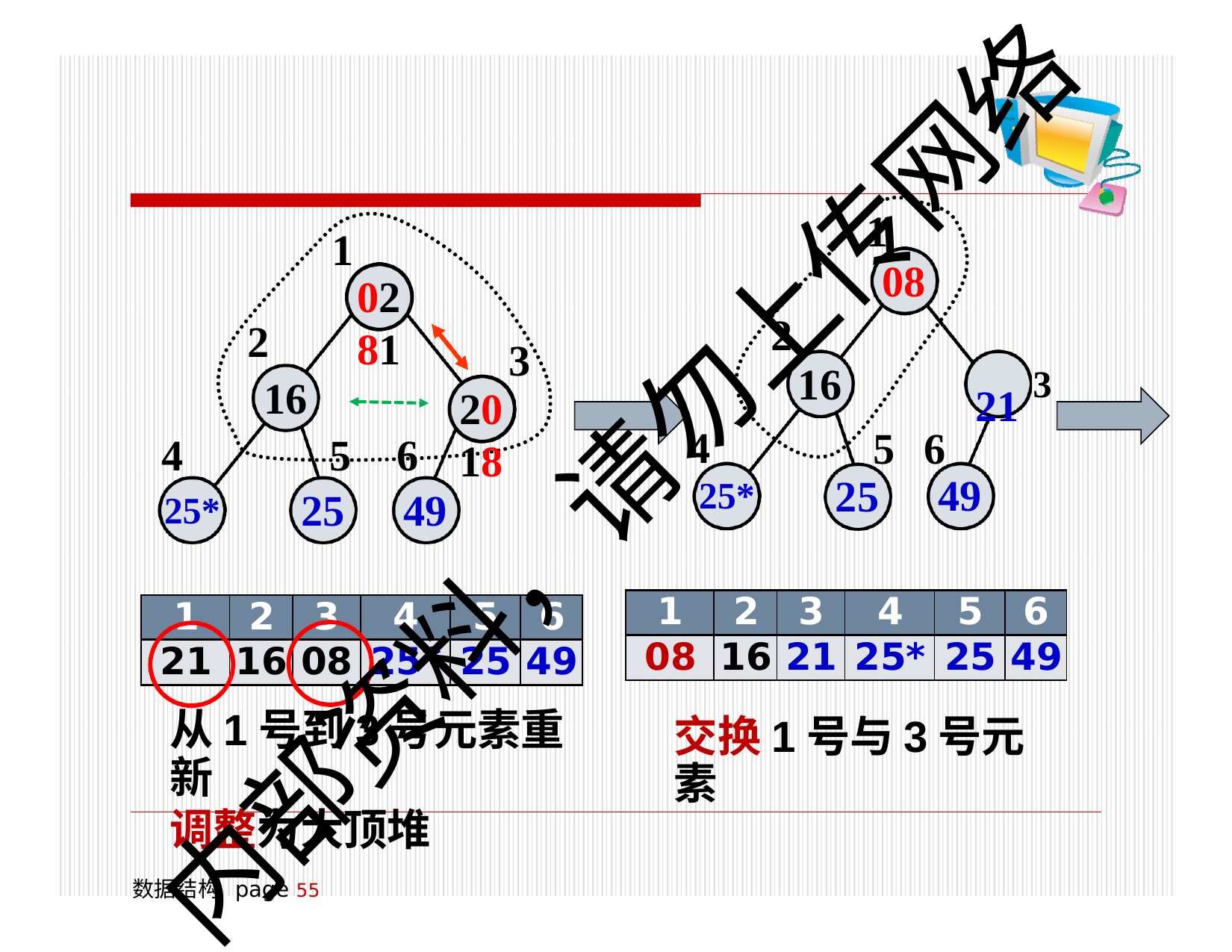

1
08

1

0281
2
16
2
16
3
21 3

2018

4
25*
4
25*
5	6
5	6
25	49
内部资料，请勿上传网络
49
25
| 1 | 2 | 3 | 4 | 5 | 6 |
| --- | --- | --- | --- | --- | --- |
| 08 | 16 | 21 | 25\* | 25 | 49 |
| 1 | 2 | 3 | 4 | 5 | 6 |
| --- | --- | --- | --- | --- | --- |
| 21 | 16 | 08 | 25\* | 25 | 49 |

从1号到3号元素重新
调整为大顶堆
数据结构 page 55
交换1号与3号元素